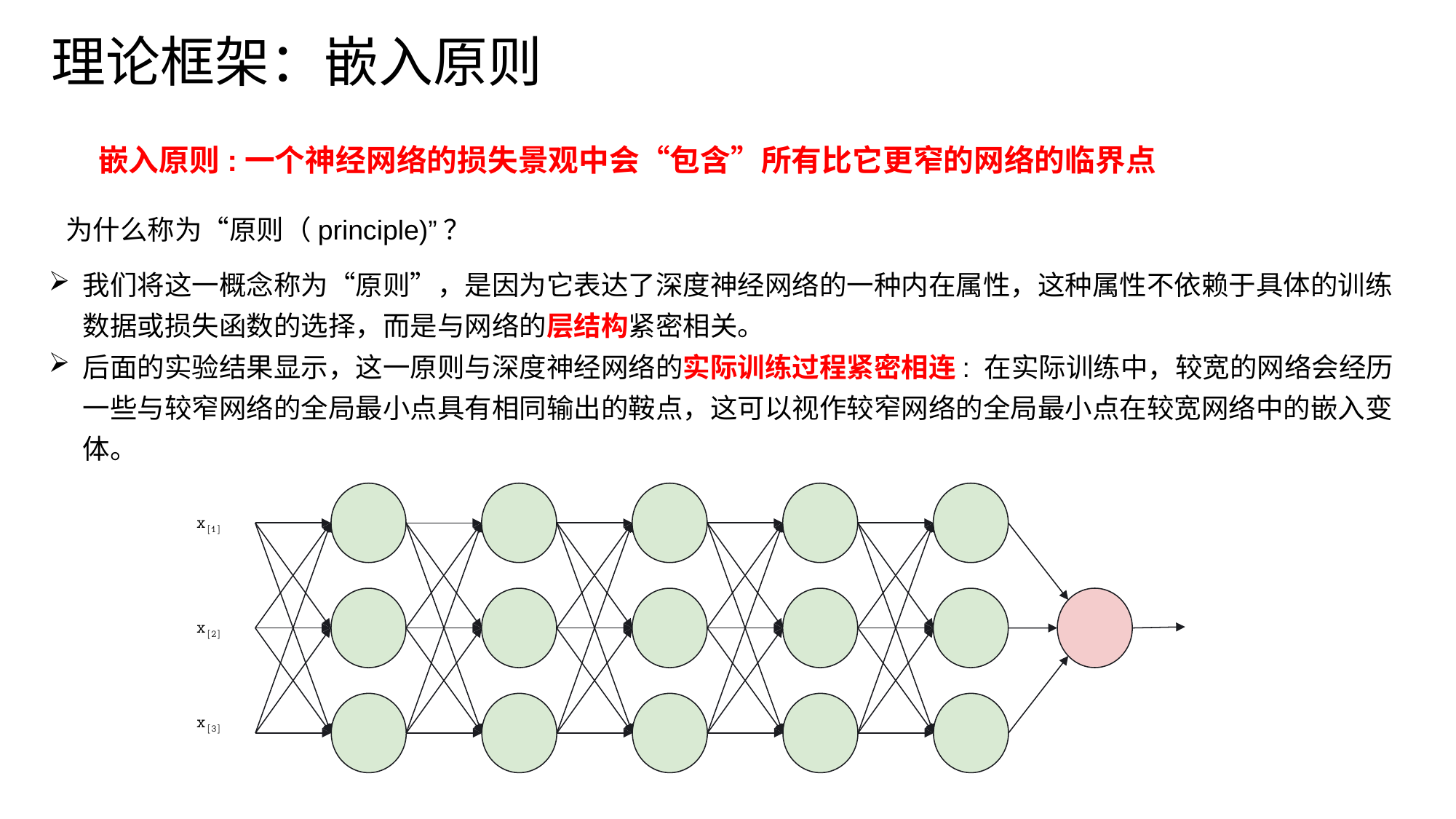

理论框架：嵌入原则
嵌入原则:一个神经网络的损失景观中会“包含”所有比它更窄的网络的临界点
为什么称为“原则（principle)”？
我们将这一概念称为“原则”，是因为它表达了深度神经网络的一种内在属性，这种属性不依赖于具体的训练数据或损失函数的选择，而是与网络的层结构紧密相关。
后面的实验结果显示，这一原则与深度神经网络的实际训练过程紧密相连: 在实际训练中，较宽的网络会经历一些与较窄网络的全局最小点具有相同输出的鞍点，这可以视作较窄网络的全局最小点在较宽网络中的嵌入变体。

x[1]

x[2]

x[3]